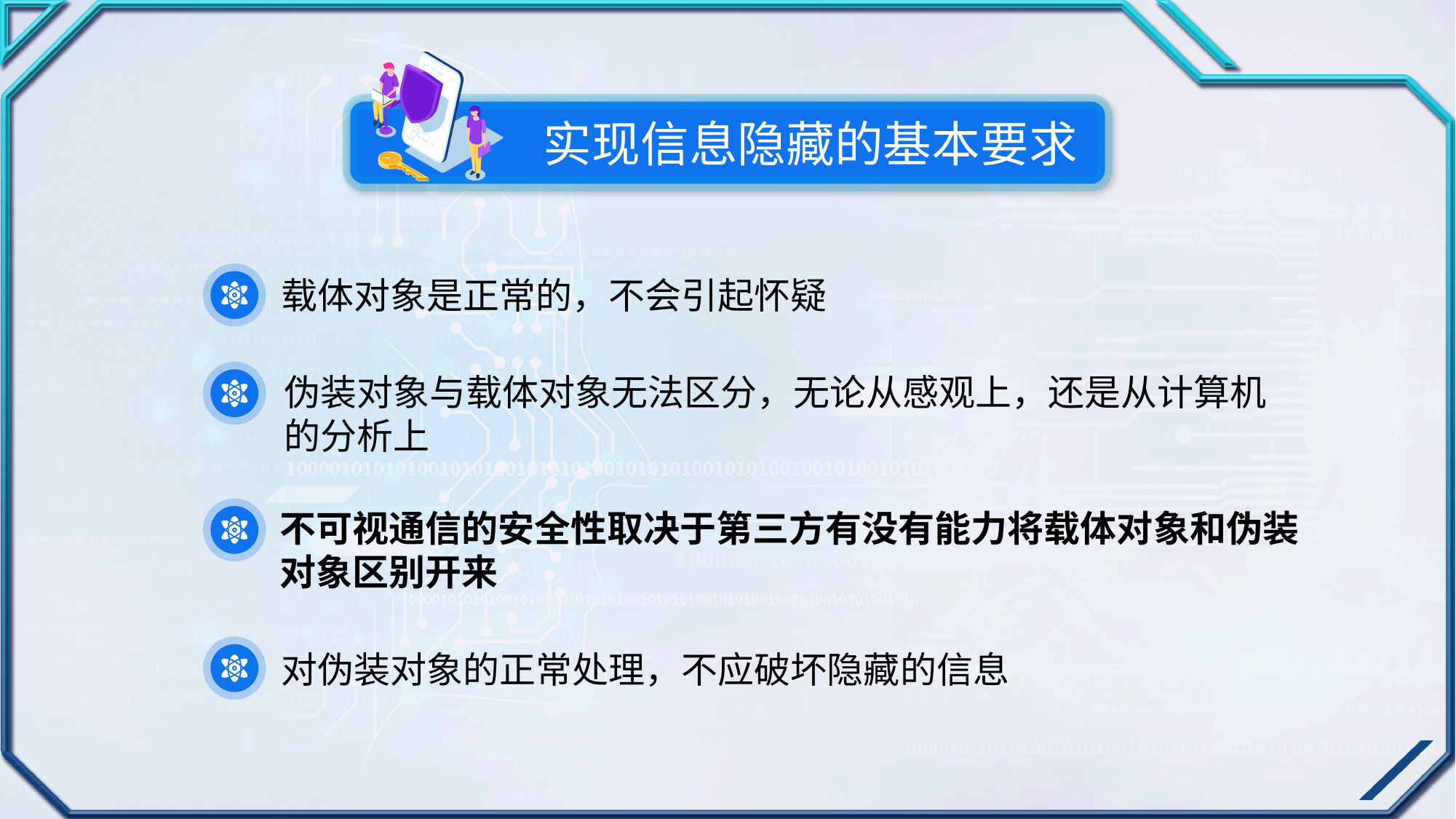

实现信息隐藏的基本要求
载体对象是正常的，不会引起怀疑

伪装对象与载体对象无法区分，无论从感观上，还是从计算机的分析上

不可视通信的安全性取决于第三方有没有能力将载体对象和伪装对象区别开来

对伪装对象的正常处理，不应破坏隐藏的信息